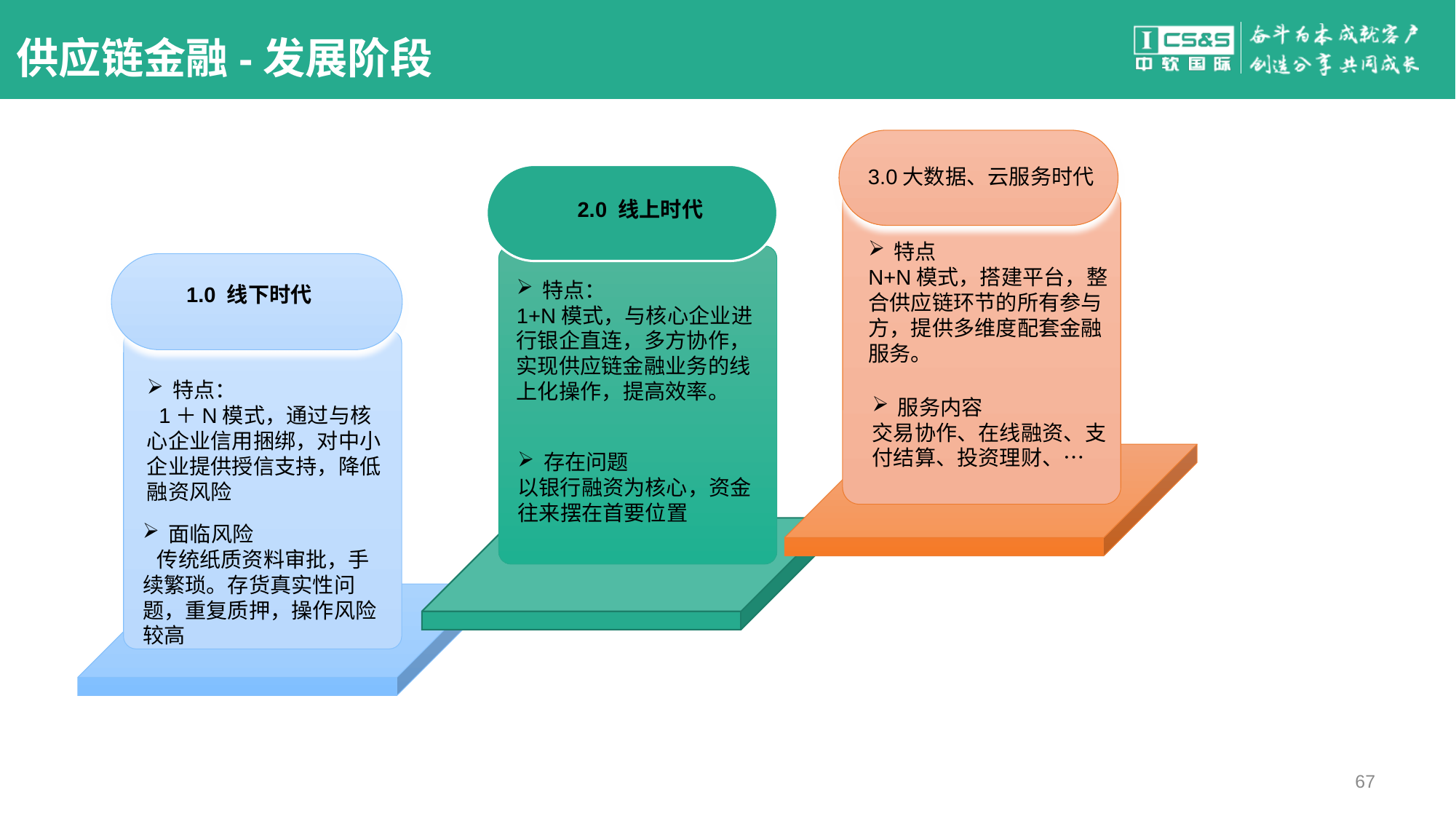

# 供应链金融-发展阶段

3.0大数据、云服务时代

特点
N+N模式，搭建平台，整合供应链环节的所有参与方，提供多维度配套金融服务。
服务内容
交易协作、在线融资、支付结算、投资理财、…

  2.0 线上时代

  1.0 线下时代

特点：
  1＋N模式，通过与核心企业信用捆绑，对中小企业提供授信支持，降低融资风险
面临风险
  传统纸质资料审批，手续繁琐。存货真实性问题，重复质押，操作风险较高

特点：
1+N模式，与核心企业进行银企直连，多方协作，实现供应链金融业务的线上化操作，提高效率。
存在问题
以银行融资为核心，资金往来摆在首要位置

67